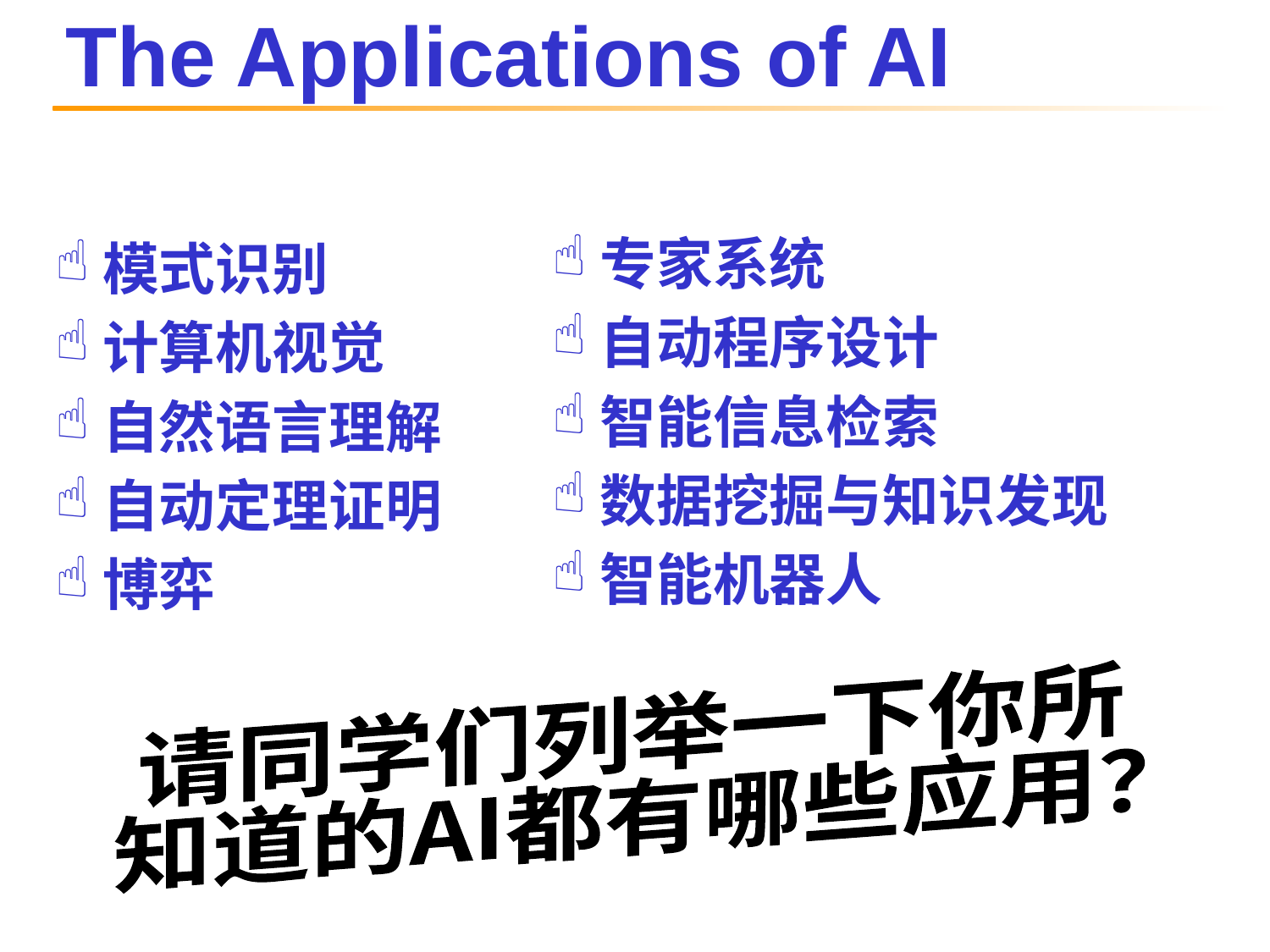

# The Applications of AI

模式识别
计算机视觉
自然语言理解
自动定理证明
博弈
专家系统
自动程序设计
智能信息检索
数据挖掘与知识发现
智能机器人
请同学们列举一下你所
知道的AI都有哪些应用？